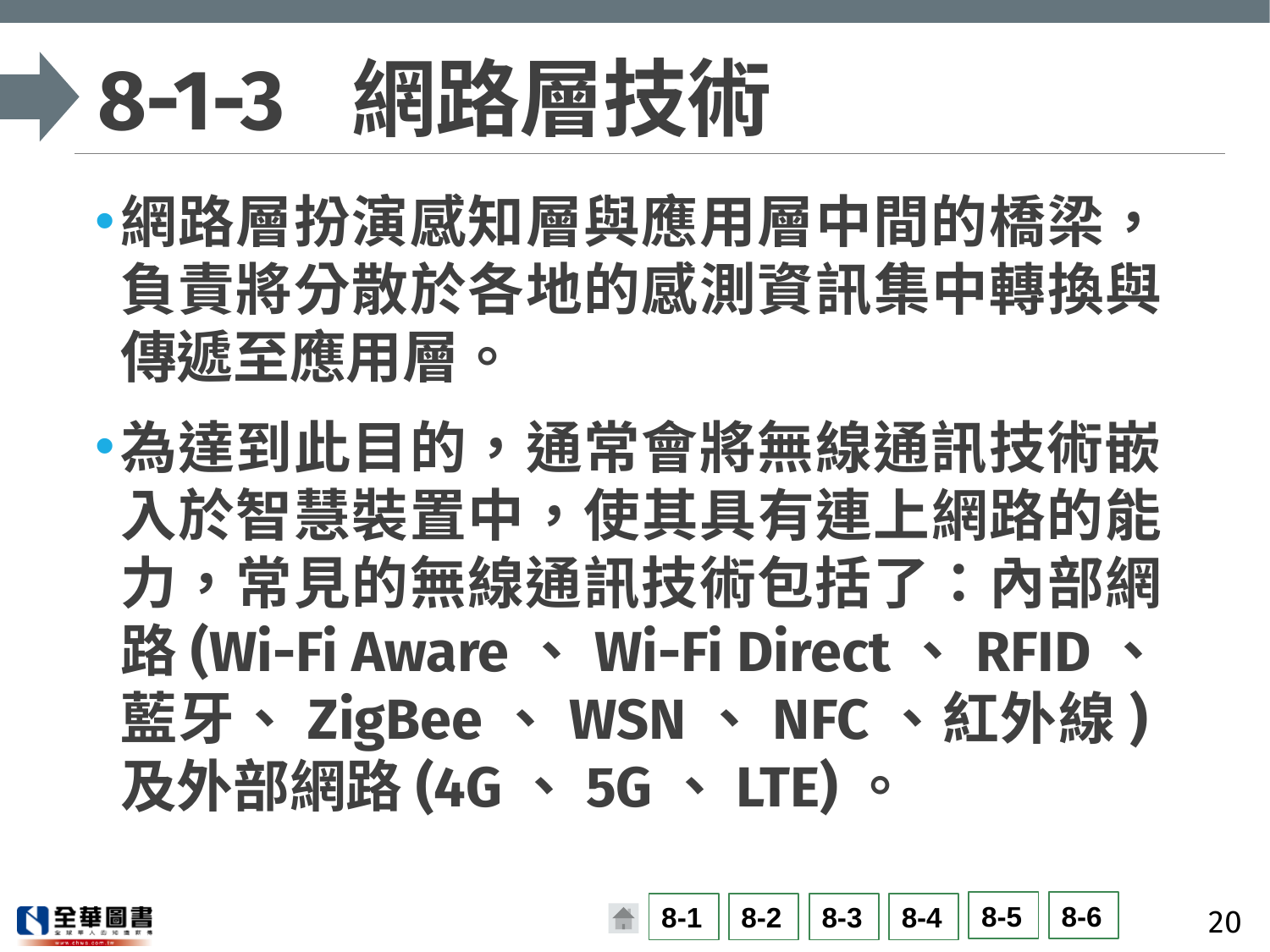

# 8-1-3	網路層技術
網路層扮演感知層與應用層中間的橋梁，負責將分散於各地的感測資訊集中轉換與傳遞至應用層。
為達到此目的，通常會將無線通訊技術嵌入於智慧裝置中，使其具有連上網路的能力，常見的無線通訊技術包括了：內部網路(Wi-Fi Aware、Wi-Fi Direct、RFID、藍牙、ZigBee、WSN、NFC、紅外線)及外部網路(4G、5G、LTE)。
20